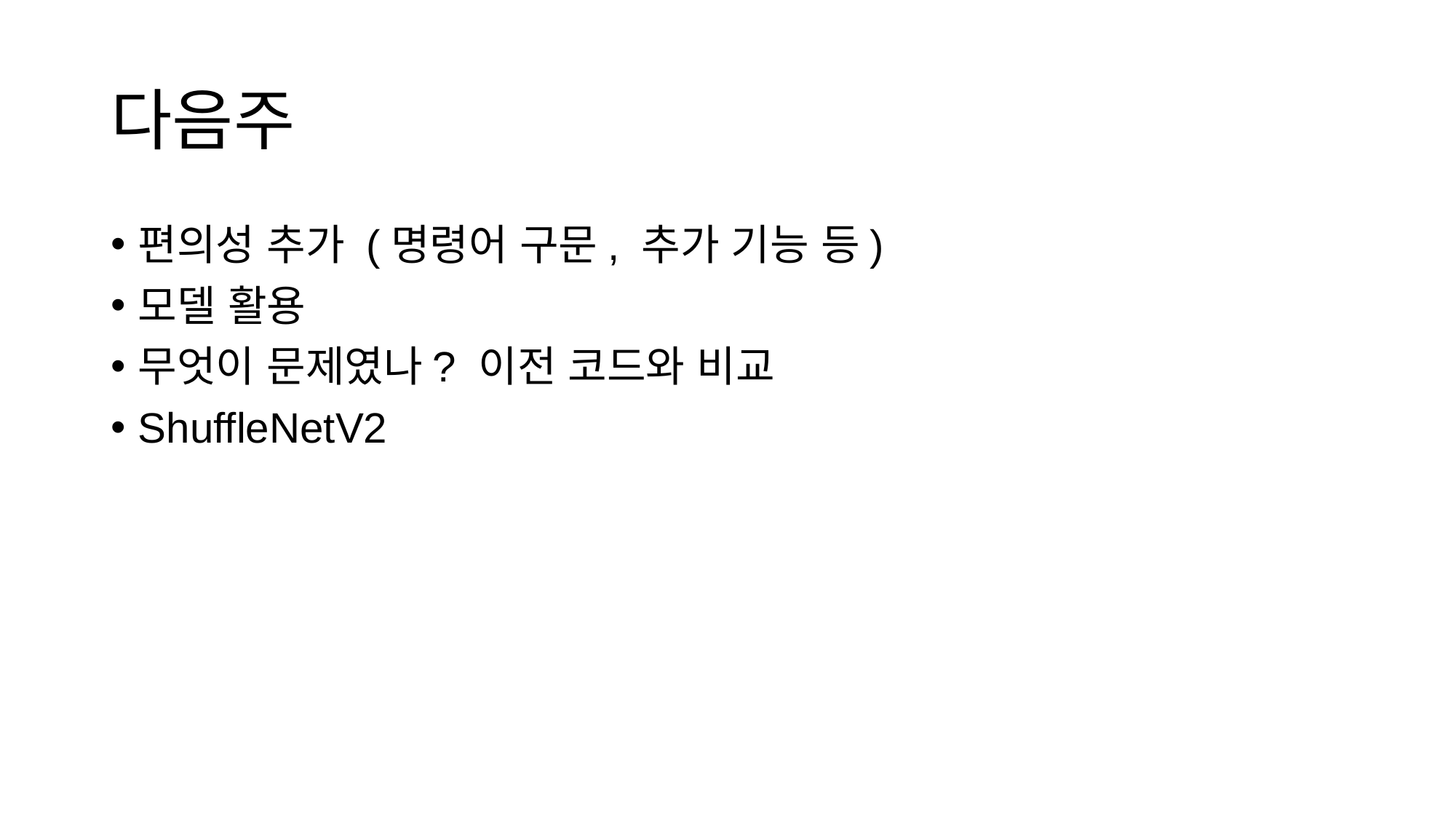

# 다음주
편의성 추가 (명령어 구문, 추가 기능 등)
모델 활용
무엇이 문제였나? 이전 코드와 비교
ShuffleNetV2